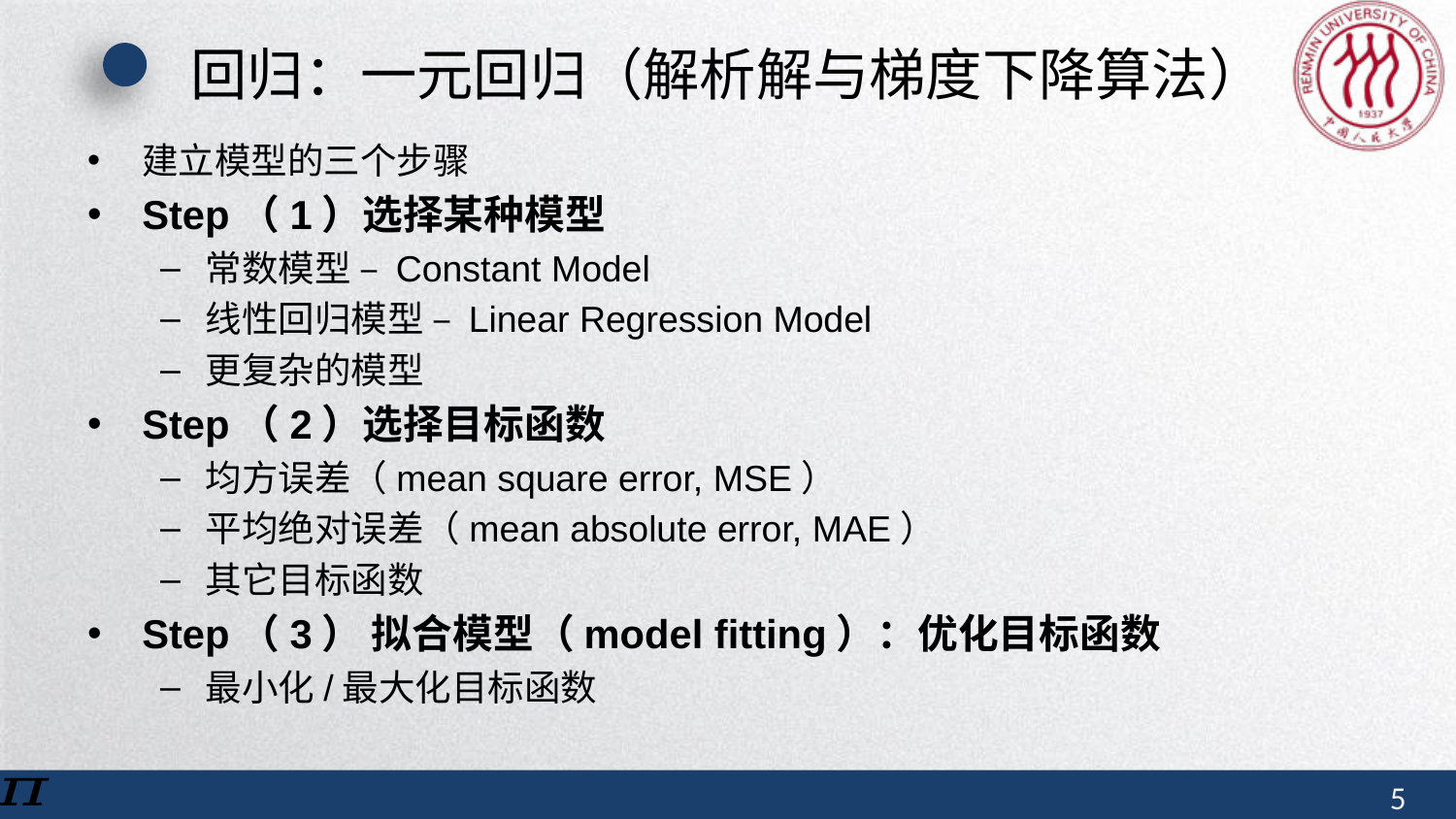

# 回归：一元回归（解析解与梯度下降算法）
建立模型的三个步骤
Step（1）选择某种模型
常数模型 – Constant Model
线性回归模型 – Linear Regression Model
更复杂的模型
Step（2）选择目标函数
均方误差（mean square error, MSE）
平均绝对误差（mean absolute error, MAE）
其它目标函数
Step（3） 拟合模型（model fitting）：优化目标函数
最小化/最大化目标函数